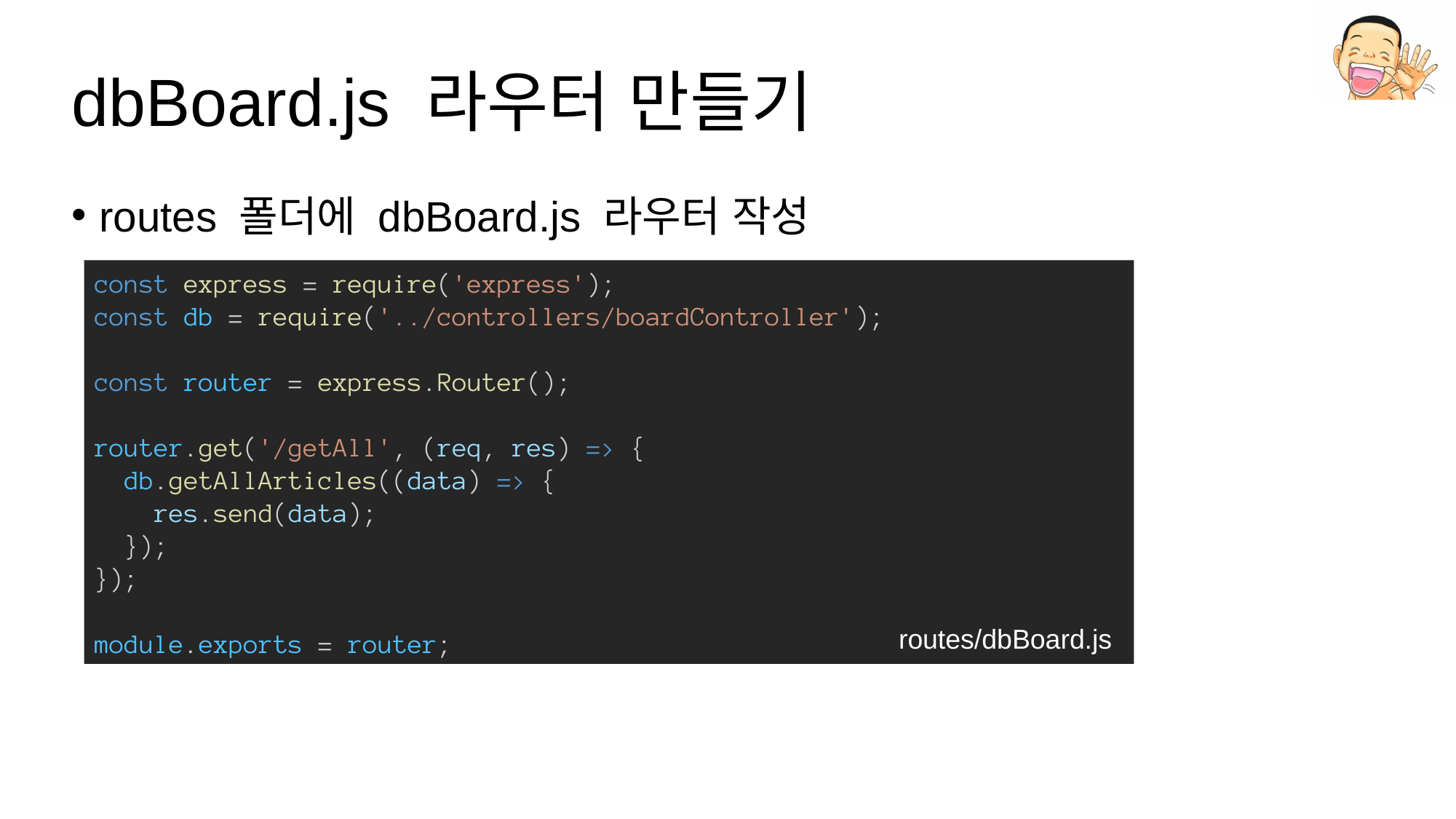

# dbBoard.js 라우터 만들기
routes 폴더에 dbBoard.js 라우터 작성
const express = require('express');
const db = require('../controllers/boardController');
const router = express.Router();
router.get('/getAll', (req, res) => {
  db.getAllArticles((data) => {
    res.send(data);
  });
});
module.exports = router;
routes/dbBoard.js